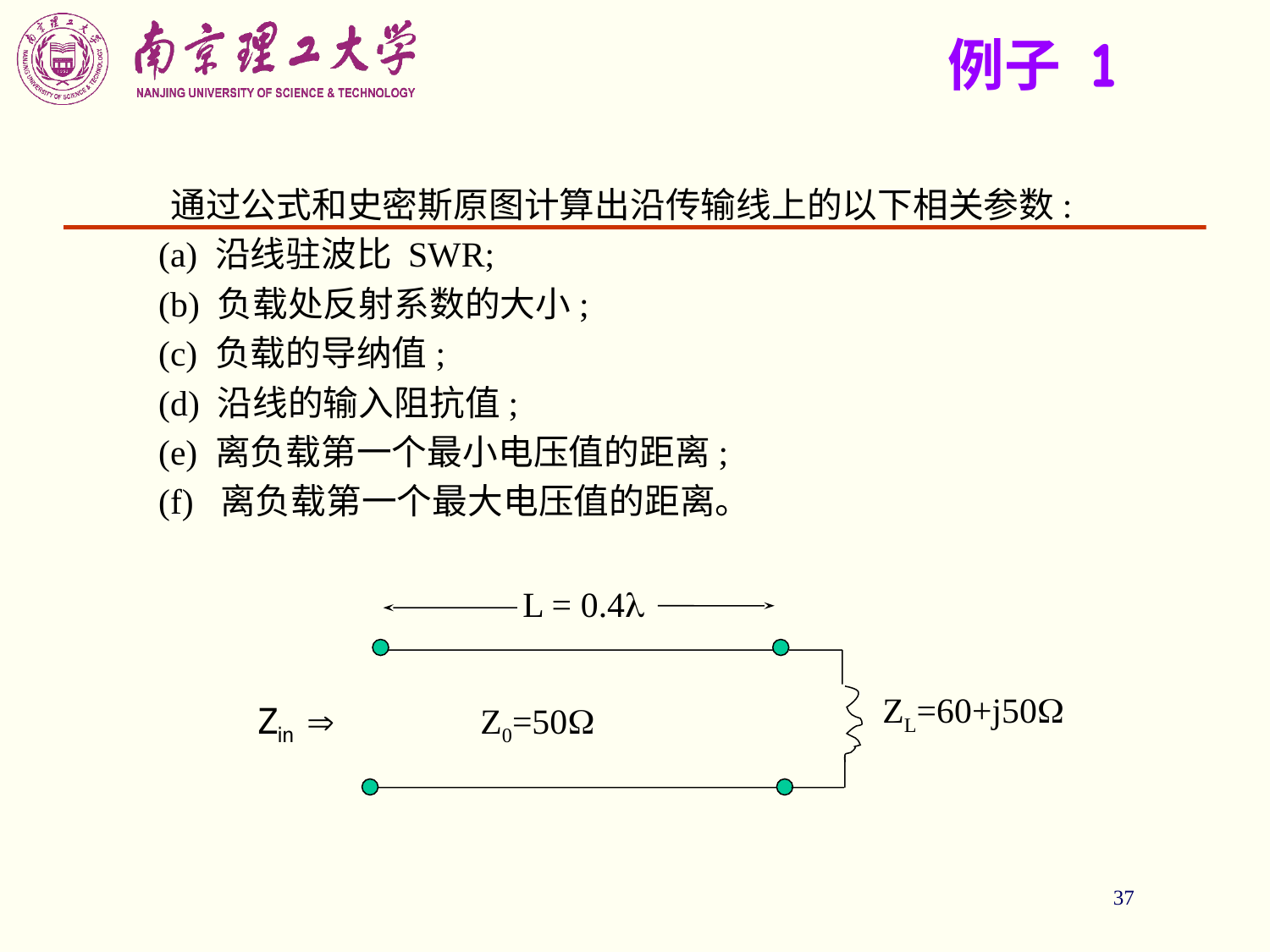

37
# 例子 1
     通过公式和史密斯原图计算出沿传输线上的以下相关参数:
    (a) 沿线驻波比 SWR;
    (b) 负载处反射系数的大小;
    (c) 负载的导纳值;
    (d) 沿线的输入阻抗值;
    (e) 离负载第一个最小电压值的距离;
    (f)  离负载第一个最大电压值的距离。

L = 0.4λ

ZL=60+j50Ω

Zin  ⇒
Z0=50Ω